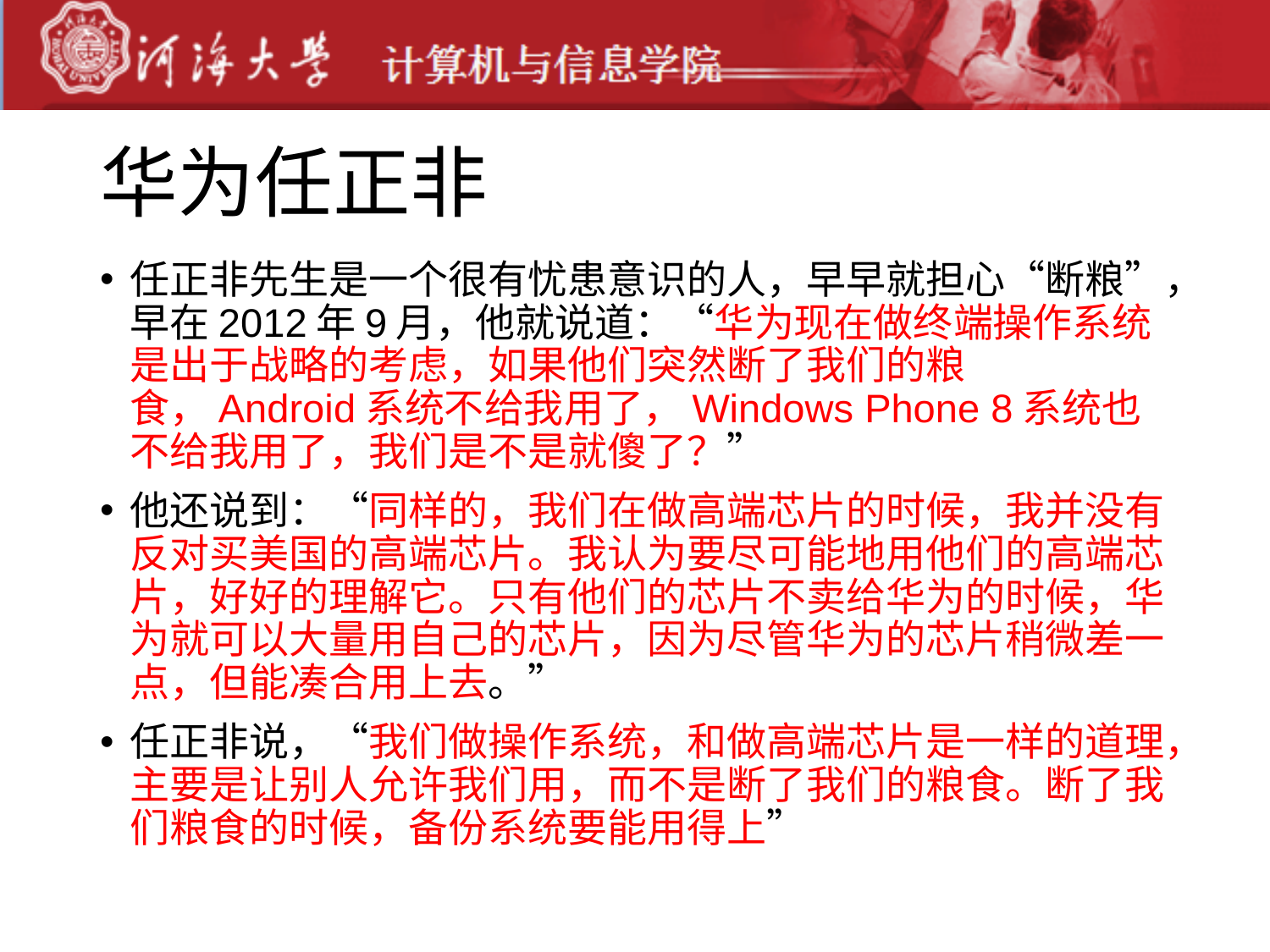

# 华为任正非
任正非先生是一个很有忧患意识的人，早早就担心“断粮”，早在2012年9月，他就说道：“华为现在做终端操作系统是出于战略的考虑，如果他们突然断了我们的粮食，Android系统不给我用了，Windows Phone 8系统也不给我用了，我们是不是就傻了？”
他还说到：“同样的，我们在做高端芯片的时候，我并没有反对买美国的高端芯片。我认为要尽可能地用他们的高端芯片，好好的理解它。只有他们的芯片不卖给华为的时候，华为就可以大量用自己的芯片，因为尽管华为的芯片稍微差一点，但能凑合用上去。”
任正非说，“我们做操作系统，和做高端芯片是一样的道理，主要是让别人允许我们用，而不是断了我们的粮食。断了我们粮食的时候，备份系统要能用得上”